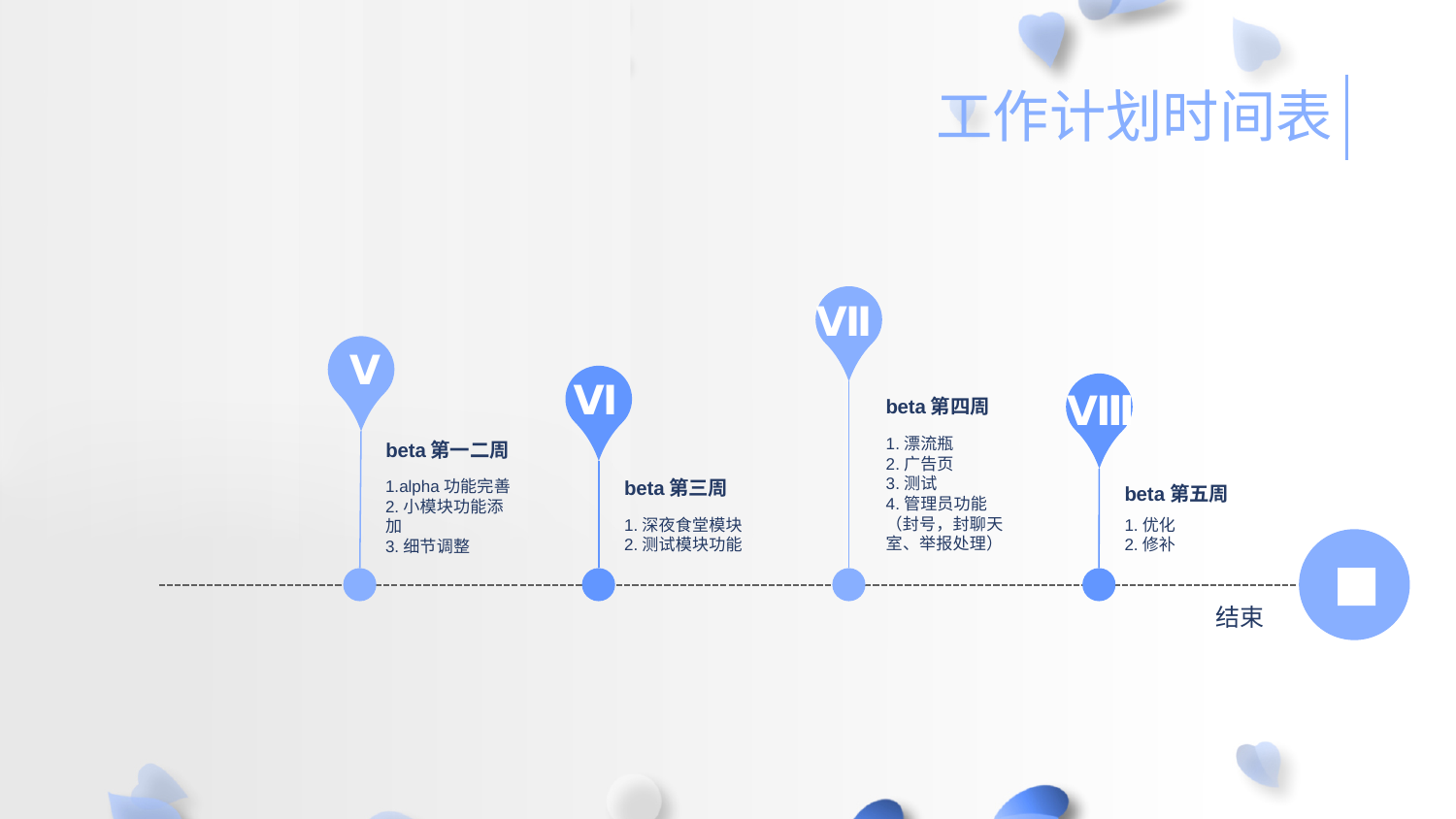

工作计划时间表

beta第四周
1.漂流瓶
2.广告页
3.测试
4.管理员功能（封号，封聊天室、举报处理）

Ⅶ

beta第一二周
1.alpha功能完善
2.小模块功能添加
3.细节调整

Ⅴ

beta第三周
1.深夜食堂模块
2.测试模块功能

Ⅵ

beta第五周
1.优化
2.修补

Ⅷ

结束